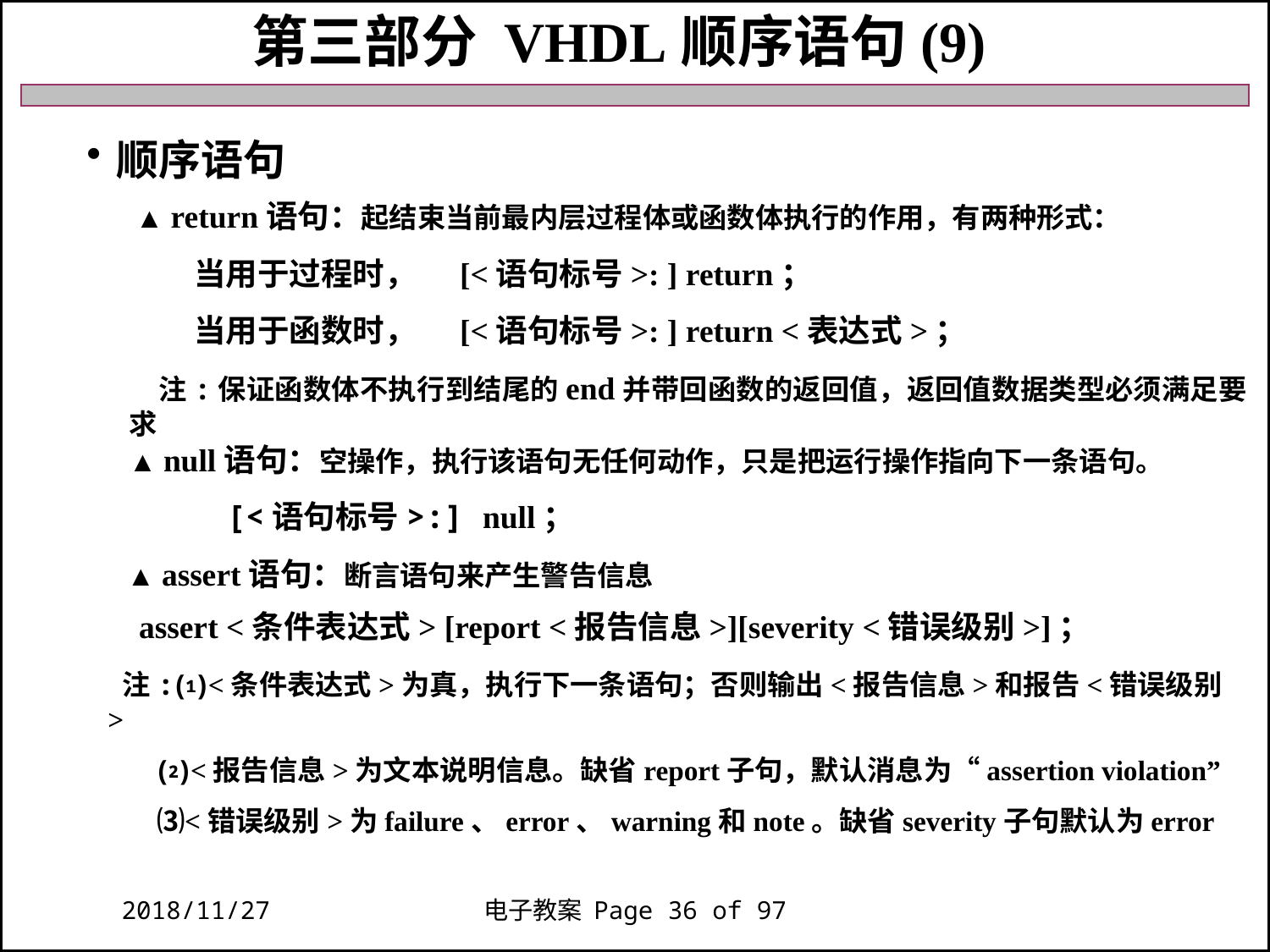

第三部分 VHDL顺序语句(9)

顺序语句
 ▲ return语句：起结束当前最内层过程体或函数体执行的作用，有两种形式：
        当用于过程时，     [<语句标号>: ] return；
        当用于函数时，     [<语句标号>: ] return <表达式>；
   注:保证函数体不执行到结尾的end并带回函数的返回值，返回值数据类型必须满足要求

   ▲ null语句：空操作，执行该语句无任何动作，只是把运行操作指向下一条语句。
       [<语句标号>:] null；
 ▲ assert语句：断言语句来产生警告信息
    assert <条件表达式> [report <报告信息>][severity <错误级别>]；
 注:⑴<条件表达式>为真，执行下一条语句；否则输出<报告信息>和报告<错误级别>
       ⑵<报告信息>为文本说明信息。缺省report子句，默认消息为“assertion violation”
       ⑶<错误级别>为failure、error、warning和note。缺省severity子句默认为error

2018/11/27
电子教案 Page 36 of 97